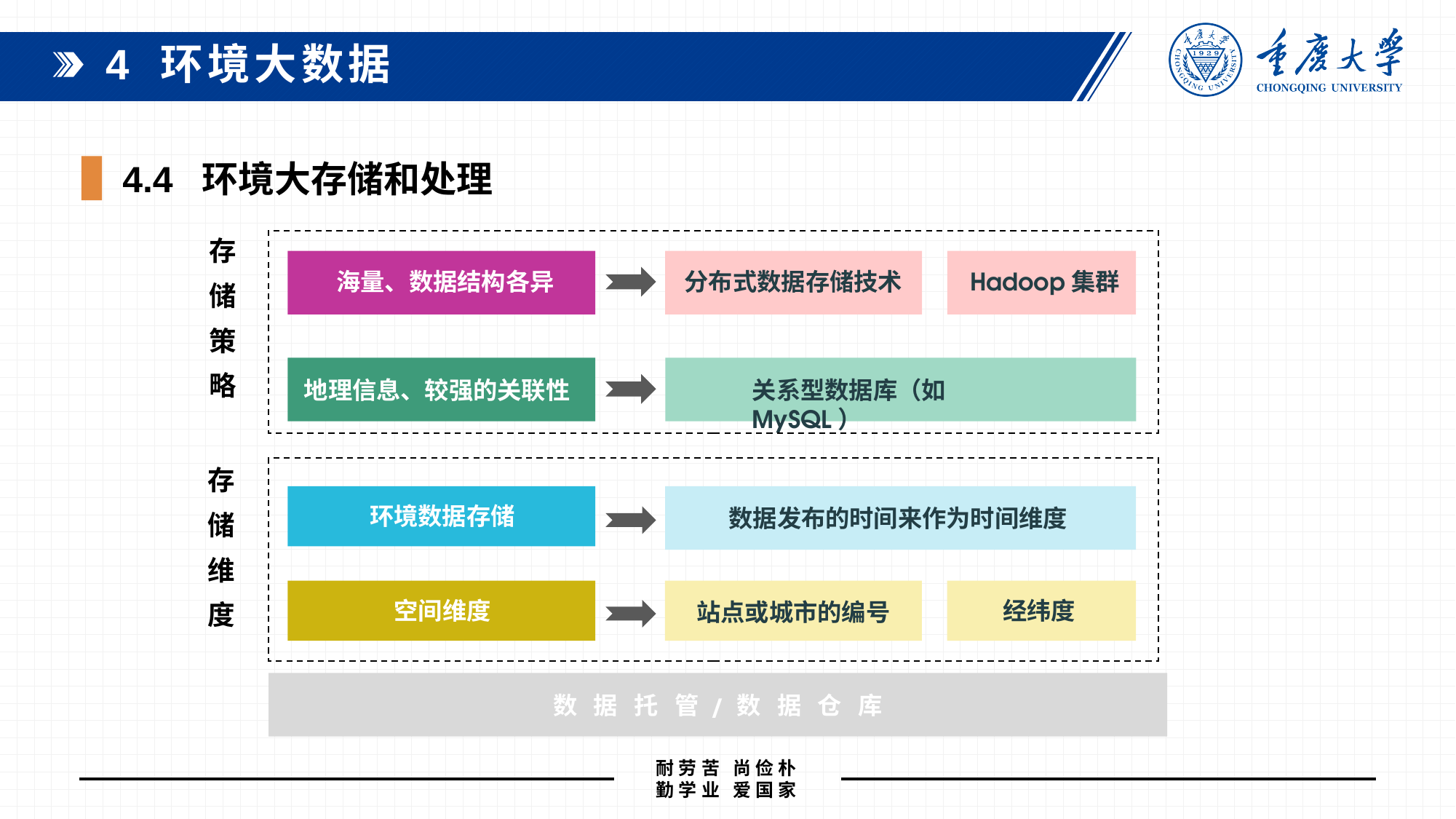

4 环境大数据

 4.4  环境大存储和处理

存

储

策

略

海量、数据结构各异
分布式数据存储技术
Hadoop集群

地理信息、较强的关联性
关系型数据库（如MySQL）

存

储

维

度

环境数据存储
数据发布的时间来作为时间维度

空间维度
经纬度
站点或城市的编号

数   据   托   管 / 数   据   仓   库